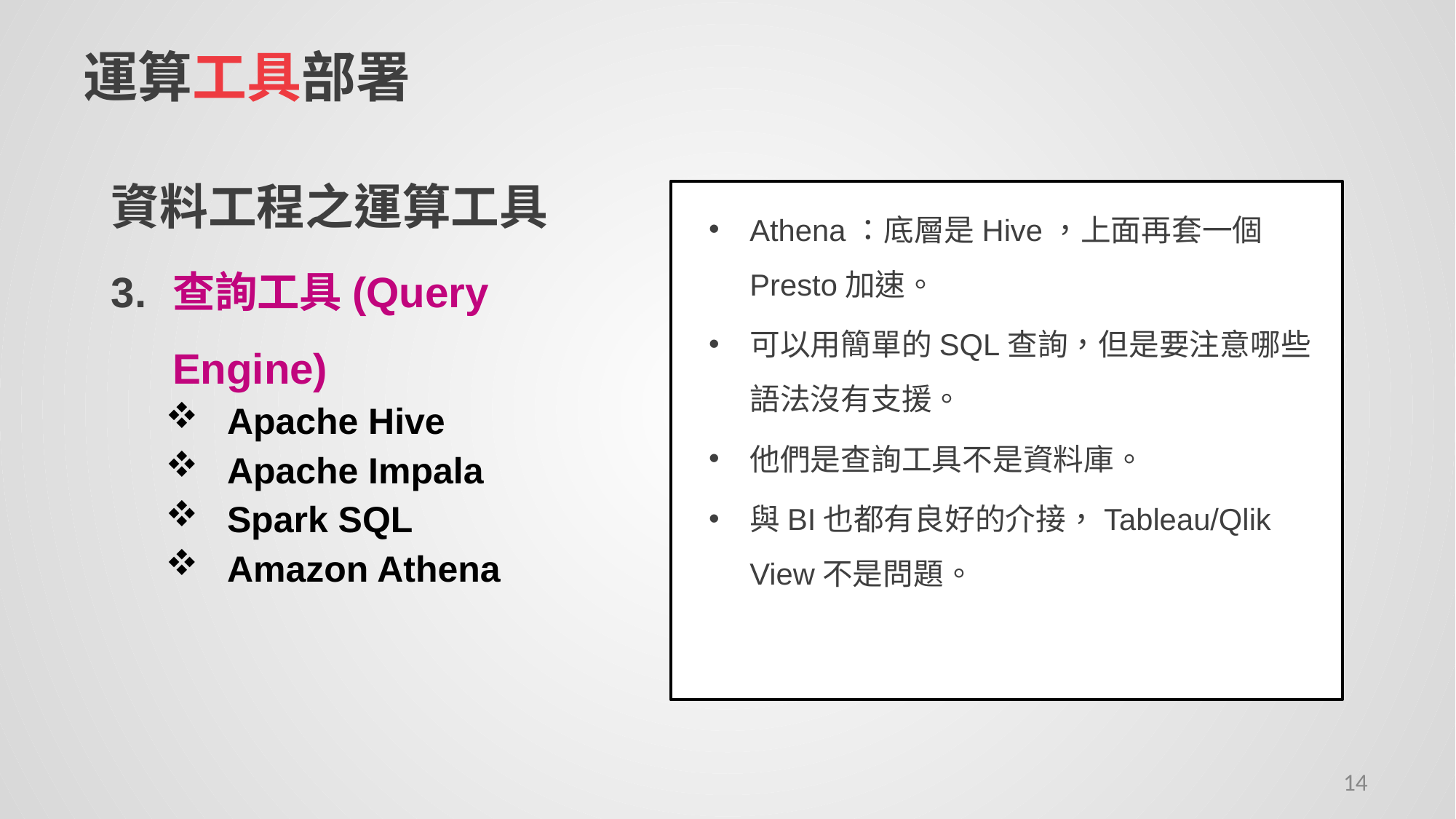

# 運算工具部署
資料工程之運算工具
查詢工具(Query Engine)
Apache Hive
Apache Impala
Spark SQL
Amazon Athena

Athena：底層是Hive，上面再套一個Presto加速。
可以用簡單的SQL查詢，但是要注意哪些語法沒有支援。
他們是查詢工具不是資料庫。
與BI也都有良好的介接，Tableau/Qlik View不是問題。
14